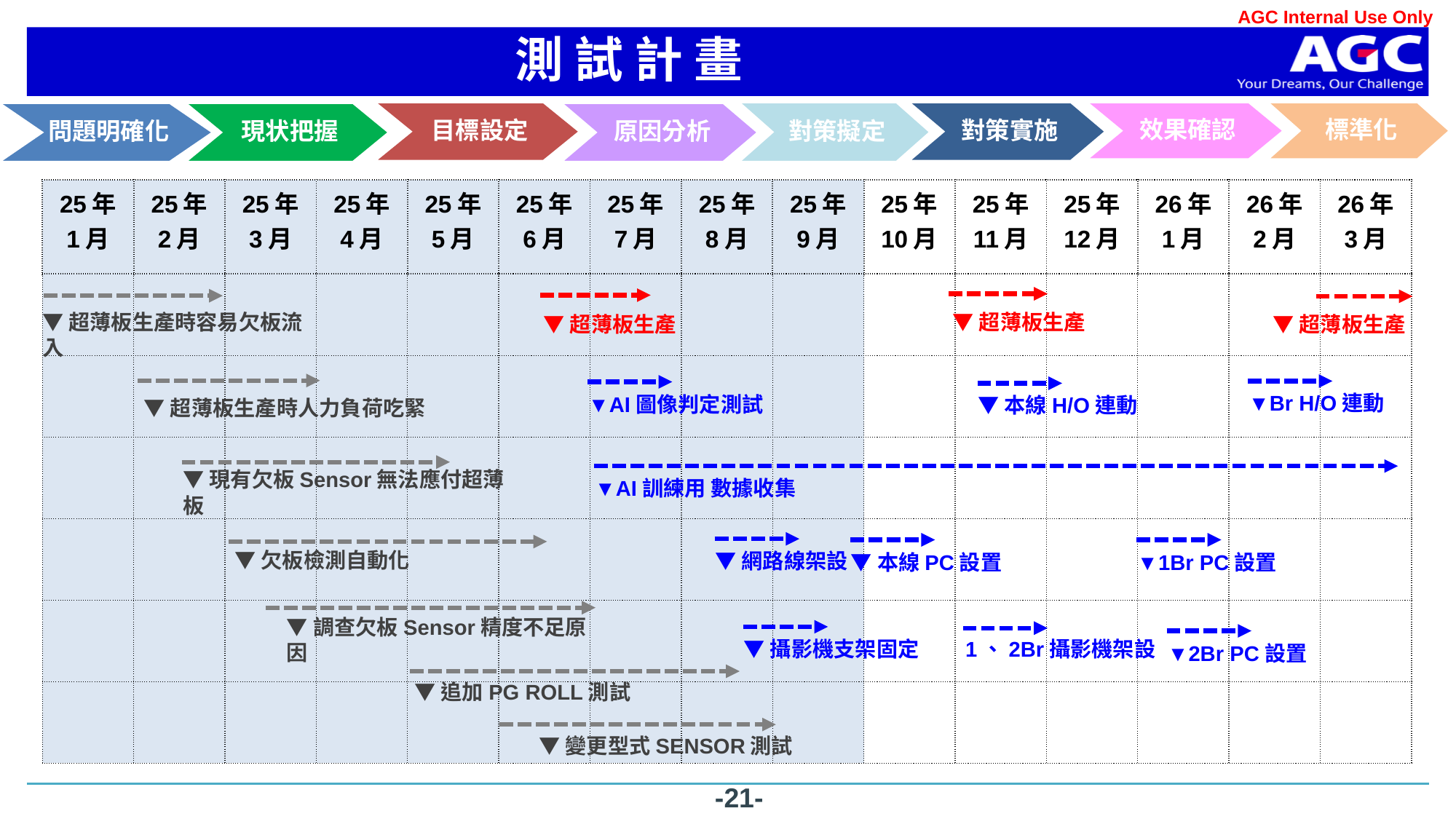

# 測 試 計 畫
效果確認
標準化
對策實施
目標設定
對策擬定
問題明確化
現状把握
原因分析
| 25年 1月 | 25年 2月 | 25年 3月 | 25年 4月 | 25年 5月 | 25年 6月 | 25年 7月 | 25年 8月 | 25年 9月 | 25年 10月 | 25年 11月 | 25年 12月 | 26年 1月 | 26年 2月 | 26年 3月 |
| --- | --- | --- | --- | --- | --- | --- | --- | --- | --- | --- | --- | --- | --- | --- |
|  |  |  |  |  |  |  |  |  |  |  |  |  |  |  |
|  |  |  |  |  |  |  |  |  |  |  |  |  |  |  |
|  |  |  |  |  |  |  |  |  |  |  |  |  |  |  |
|  |  |  |  |  |  |  |  |  |  |  |  |  |  |  |
|  |  |  |  |  |  |  |  |  |  |  |  |  |  |  |
|  |  |  |  |  |  |  |  |  |  |  |  |  |  |  |
▼超薄板生產
▼超薄板生產時容易欠板流入
▼超薄板生產
▼超薄板生產
▼Br H/O連動
▼AI圖像判定測試
▼本線H/O連動
▼超薄板生產時人力負荷吃緊
▼現有欠板Sensor無法應付超薄板
▼AI訓練用 數據收集
▼欠板檢測自動化
▼網路線架設
▼本線PC設置
▼1Br PC設置
▼調查欠板Sensor精度不足原因
 1、2Br攝影機架設
▼攝影機支架固定
▼2Br PC設置
▼追加PG ROLL測試
▼變更型式SENSOR測試
-21-